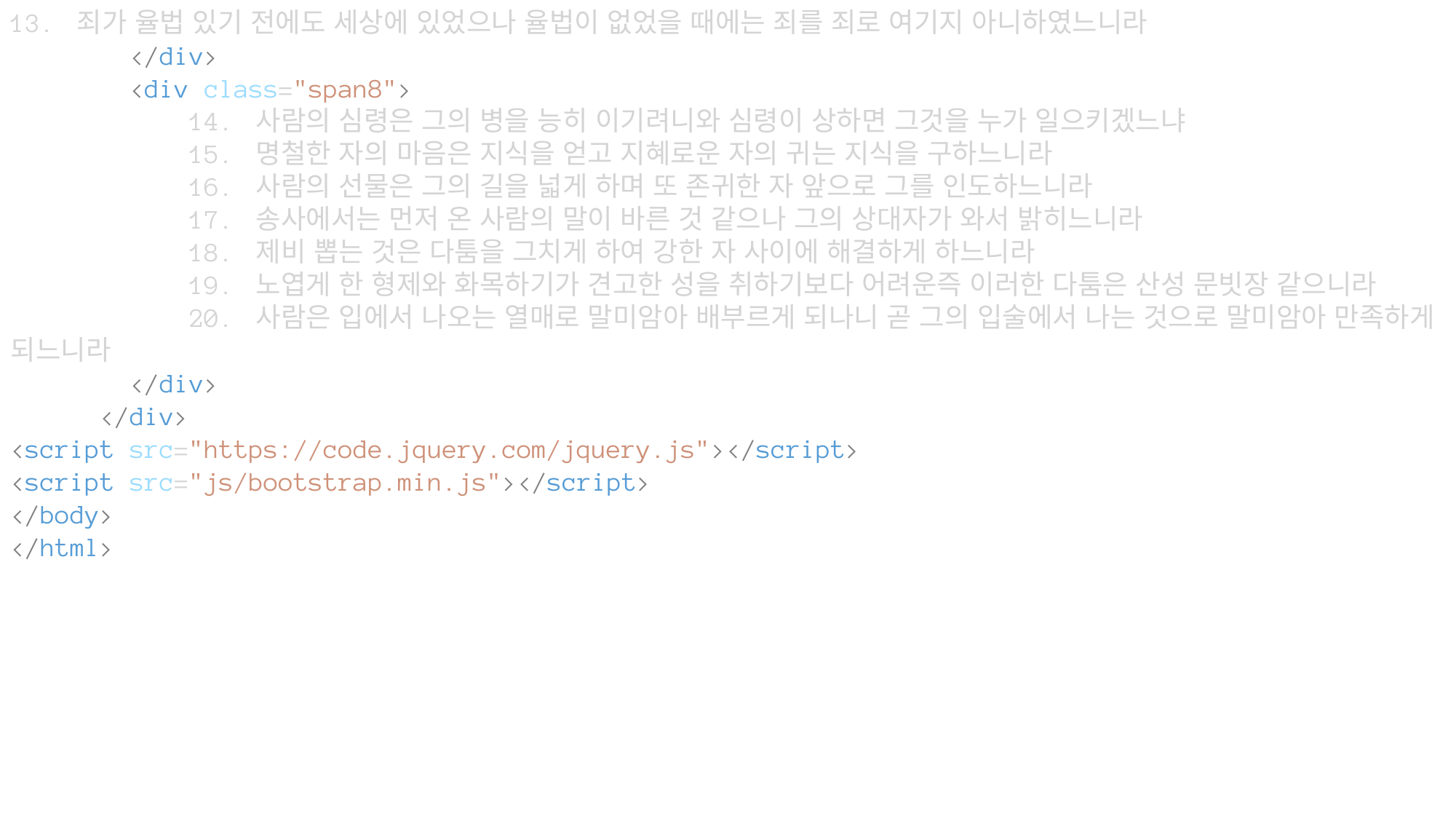

13. 죄가 율법 있기 전에도 세상에 있었으나 율법이 없었을 때에는 죄를 죄로 여기지 아니하였느니라
        </div>
        <div class="span8">
            14. 사람의 심령은 그의 병을 능히 이기려니와 심령이 상하면 그것을 누가 일으키겠느냐
            15. 명철한 자의 마음은 지식을 얻고 지혜로운 자의 귀는 지식을 구하느니라
            16. 사람의 선물은 그의 길을 넓게 하며 또 존귀한 자 앞으로 그를 인도하느니라
            17. 송사에서는 먼저 온 사람의 말이 바른 것 같으나 그의 상대자가 와서 밝히느니라
            18. 제비 뽑는 것은 다툼을 그치게 하여 강한 자 사이에 해결하게 하느니라
            19. 노엽게 한 형제와 화목하기가 견고한 성을 취하기보다 어려운즉 이러한 다툼은 산성 문빗장 같으니라
            20. 사람은 입에서 나오는 열매로 말미암아 배부르게 되나니 곧 그의 입술에서 나는 것으로 말미암아 만족하게 되느니라
        </div>
      </div>
<script src="https://code.jquery.com/jquery.js"></script>
<script src="js/bootstrap.min.js"></script>
</body>
</html>
#